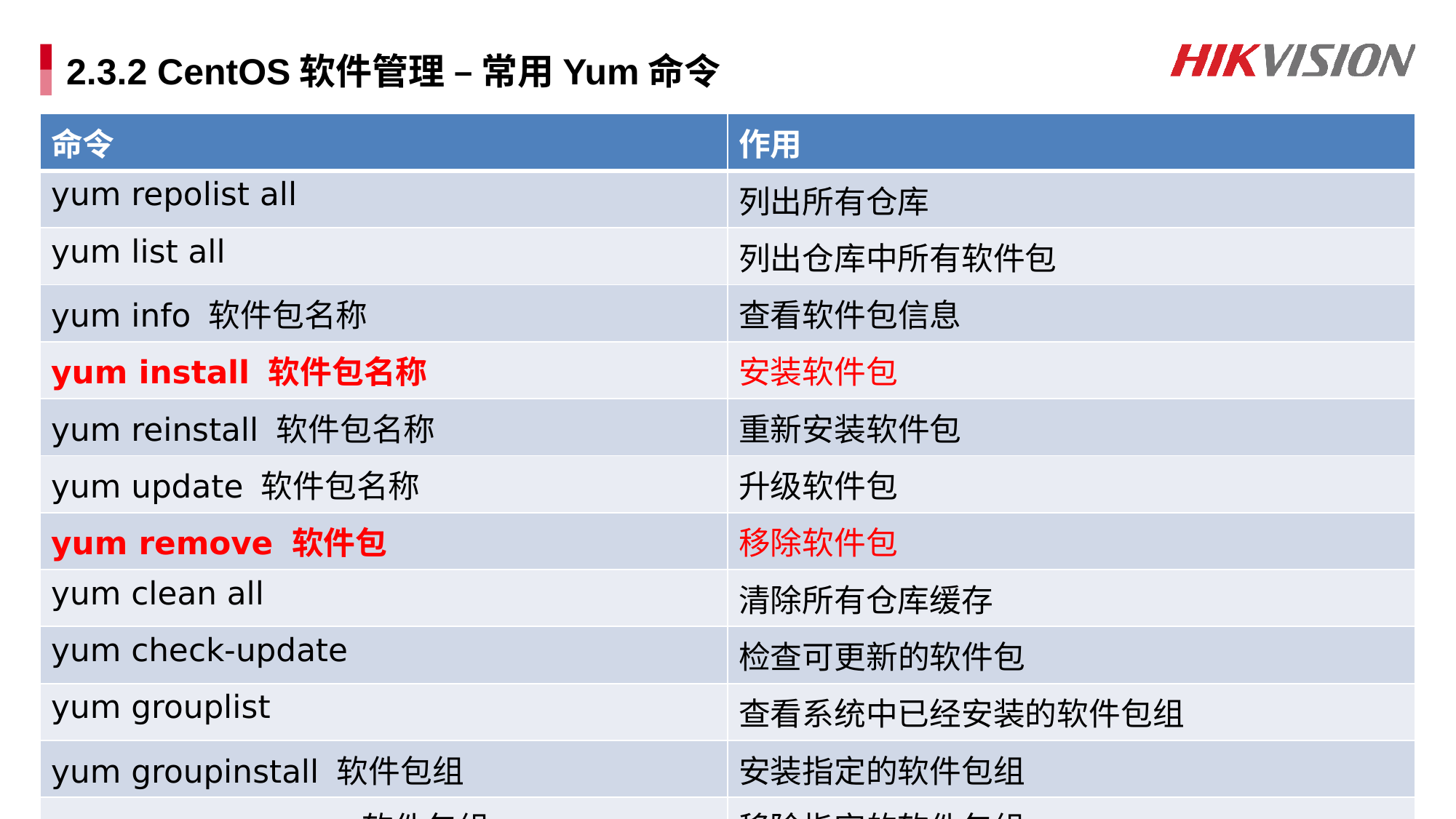

# 2.3.2 CentOS软件管理 – 常用Yum命令
| 命令 | 作用 |
| --- | --- |
| yum repolist all | 列出所有仓库 |
| yum list all | 列出仓库中所有软件包 |
| yum info 软件包名称 | 查看软件包信息 |
| yum install 软件包名称 | 安装软件包 |
| yum reinstall 软件包名称 | 重新安装软件包 |
| yum update 软件包名称 | 升级软件包 |
| yum remove 软件包 | 移除软件包 |
| yum clean all | 清除所有仓库缓存 |
| yum check-update | 检查可更新的软件包 |
| yum grouplist | 查看系统中已经安装的软件包组 |
| yum groupinstall 软件包组 | 安装指定的软件包组 |
| yum groupremove 软件包组 | 移除指定的软件包组 |
| yum groupinfo 软件包组 | 查询指定的软件包组信息 |